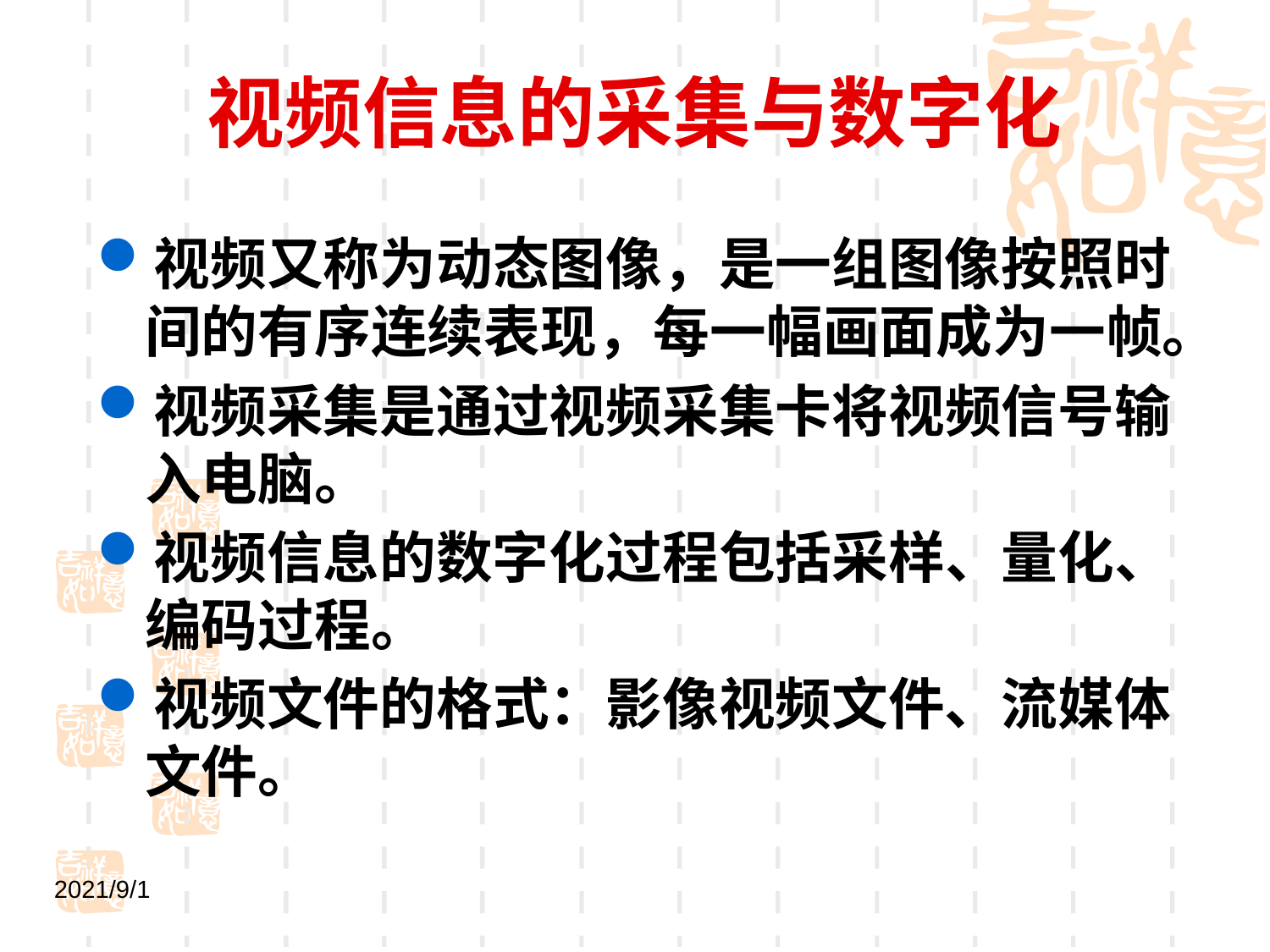

# 视频信息的采集与数字化
视频又称为动态图像，是一组图像按照时间的有序连续表现，每一幅画面成为一帧。
视频采集是通过视频采集卡将视频信号输入电脑。
视频信息的数字化过程包括采样、量化、编码过程。
视频文件的格式：影像视频文件、流媒体文件。
2021/9/1